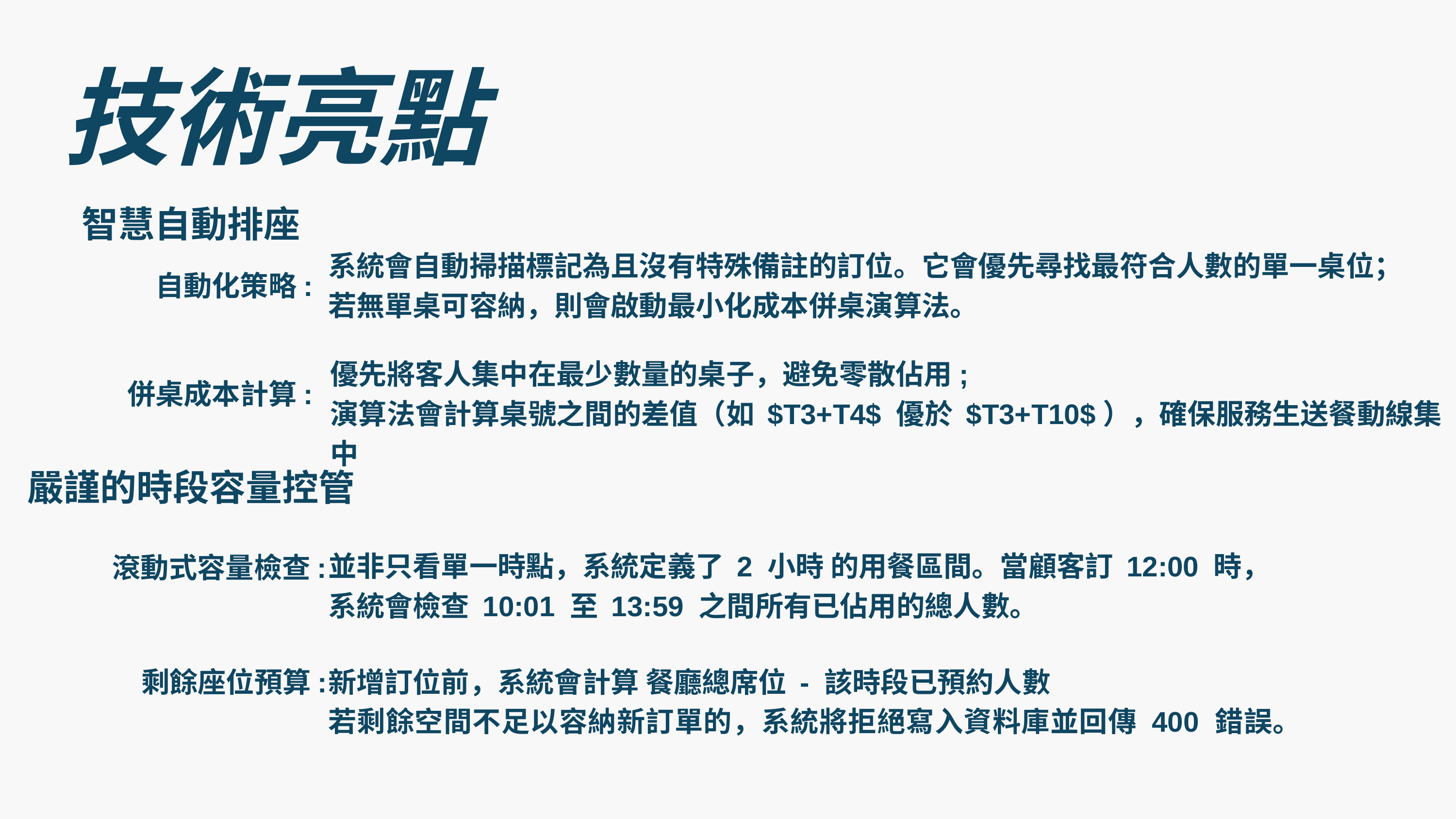

技術亮點
智慧自動排座
系統會自動掃描標記為且沒有特殊備註的訂位。它會優先尋找最符合人數的單一桌位；
若無單桌可容納，則會啟動最小化成本併桌演算法。
自動化策略:
優先將客人集中在最少數量的桌子，避免零散佔用;
演算法會計算桌號之間的差值（如 $T3+T4$ 優於 $T3+T10$），確保服務生送餐動線集中
併桌成本計算:
嚴謹的時段容量控管
並非只看單一時點，系統定義了 2 小時 的用餐區間。當顧客訂 12:00 時，
系統會檢查 10:01 至 13:59 之間所有已佔用的總人數。
滾動式容量檢查:
剩餘座位預算:
新增訂位前，系統會計算 餐廳總席位 - 該時段已預約人數
若剩餘空間不足以容納新訂單的，系統將拒絕寫入資料庫並回傳 400 錯誤。